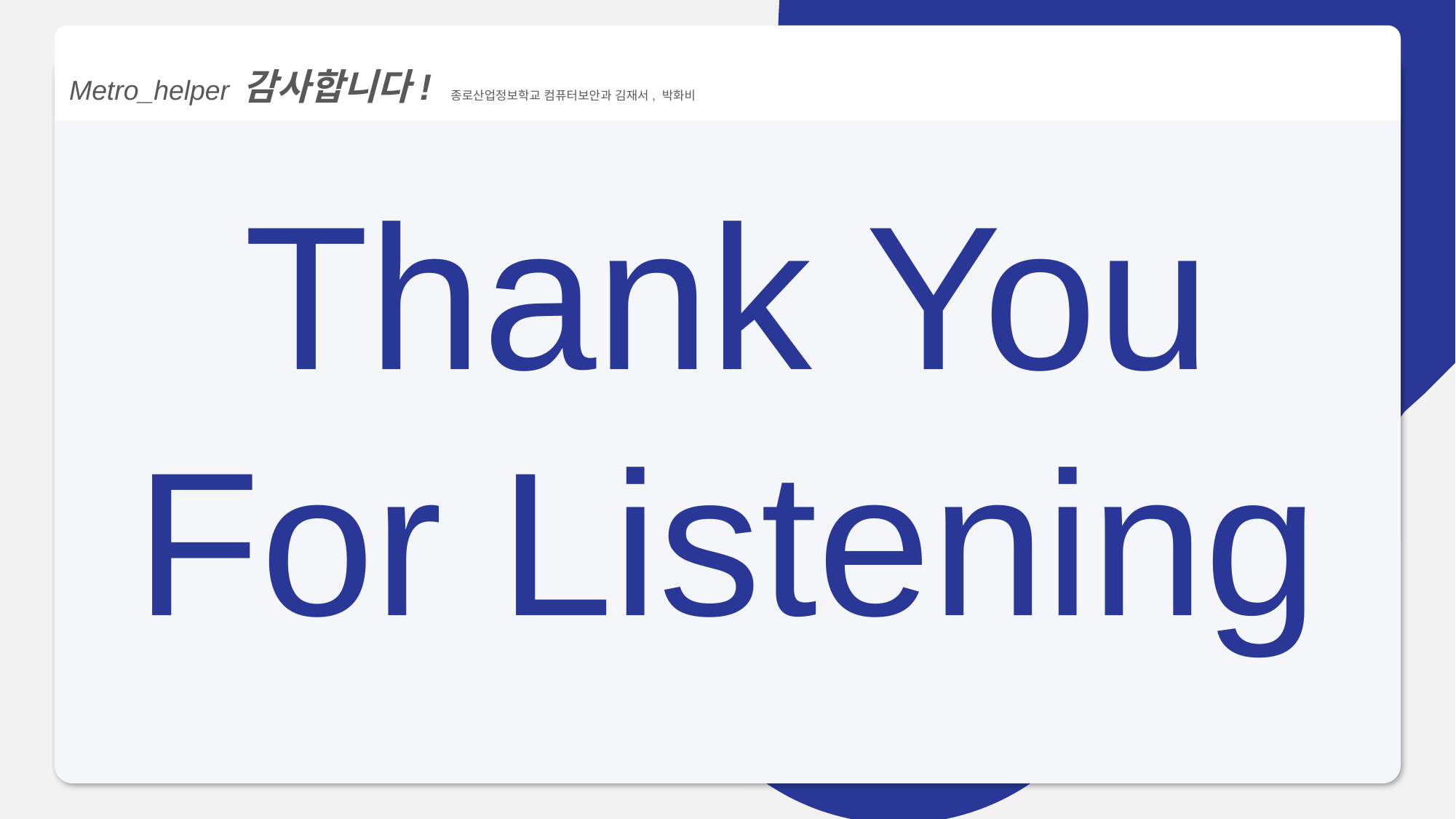

Metro_helper 감사합니다! 종로산업정보학교 컴퓨터보안과 김재서, 박화비

Thank You For Listening